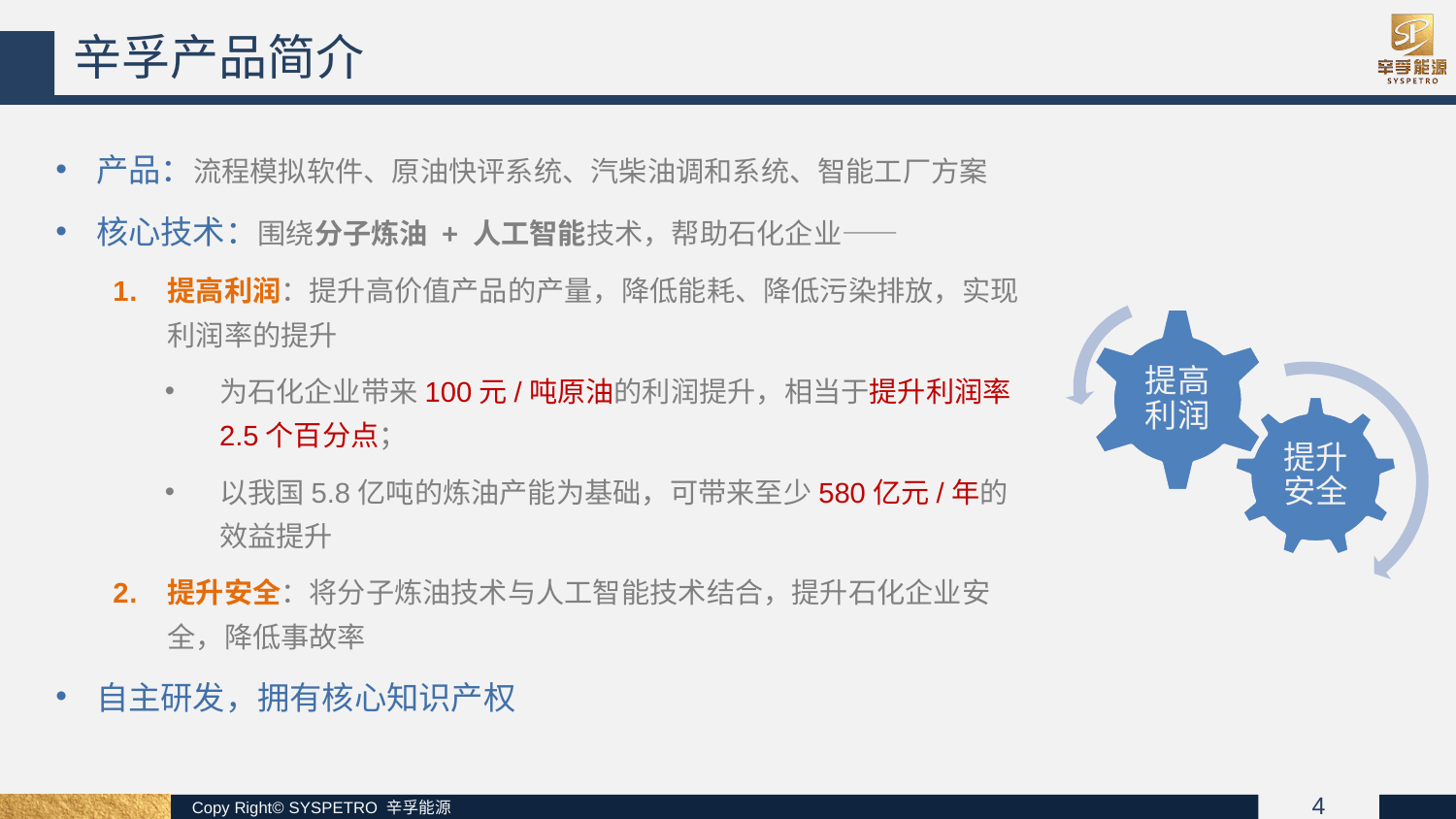

辛孚产品简介
产品：流程模拟软件、原油快评系统、汽柴油调和系统、智能工厂方案
核心技术：围绕分子炼油 + 人工智能技术，帮助石化企业——
提高利润：提升高价值产品的产量，降低能耗、降低污染排放，实现利润率的提升
为石化企业带来100元/吨原油的利润提升，相当于提升利润率2.5个百分点；
以我国5.8亿吨的炼油产能为基础，可带来至少580亿元/年的效益提升
提升安全：将分子炼油技术与人工智能技术结合，提升石化企业安全，降低事故率
自主研发，拥有核心知识产权
提升
安全
提高
利润